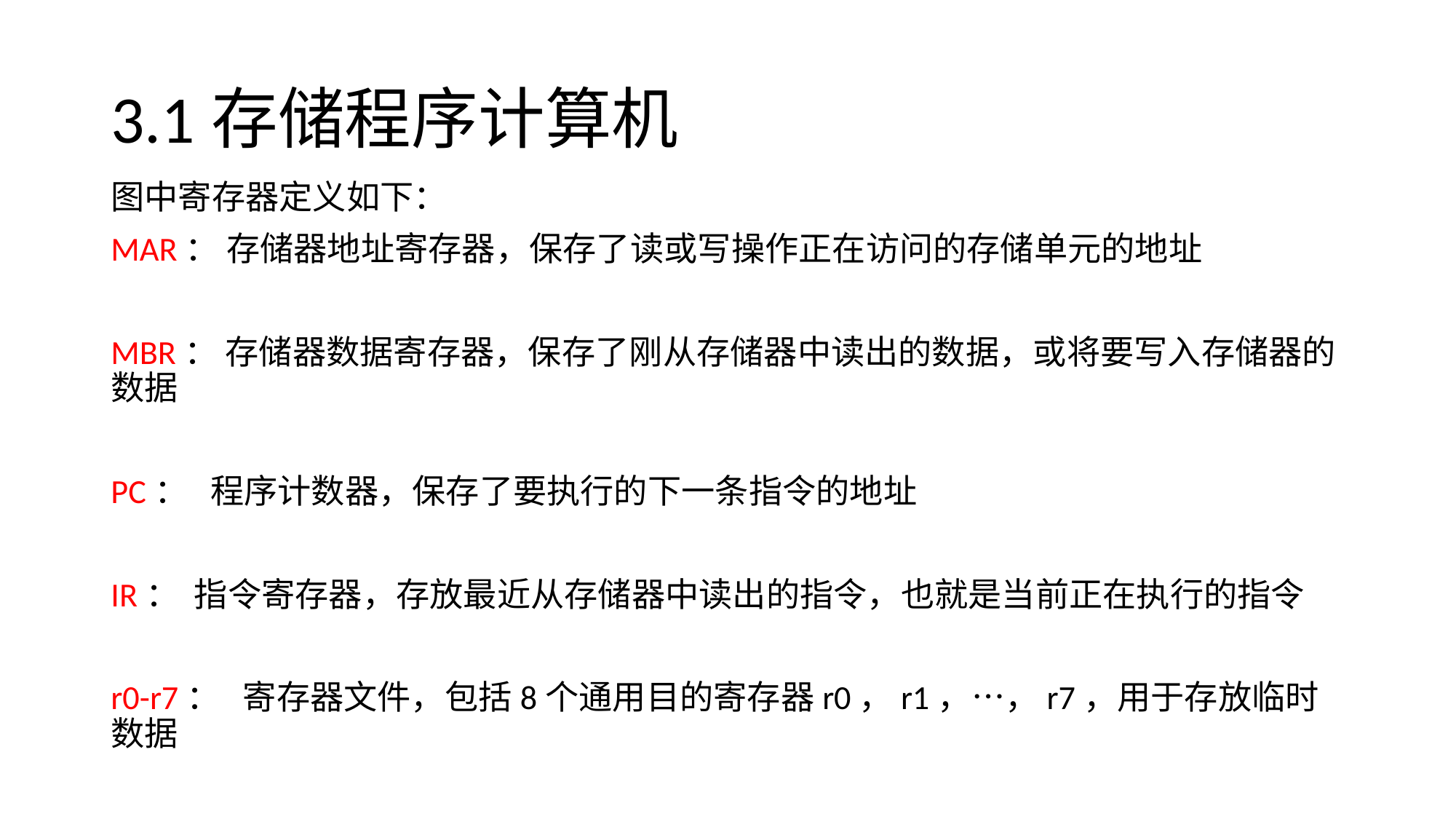

# 3.1存储程序计算机
图中寄存器定义如下：
MAR： 存储器地址寄存器，保存了读或写操作正在访问的存储单元的地址

MBR： 存储器数据寄存器，保存了刚从存储器中读出的数据，或将要写入存储器的数据

PC：   程序计数器，保存了要执行的下一条指令的地址

IR：  指令寄存器，存放最近从存储器中读出的指令，也就是当前正在执行的指令

r0-r7：   寄存器文件，包括8个通用目的寄存器r0，r1，…，r7，用于存放临时数据